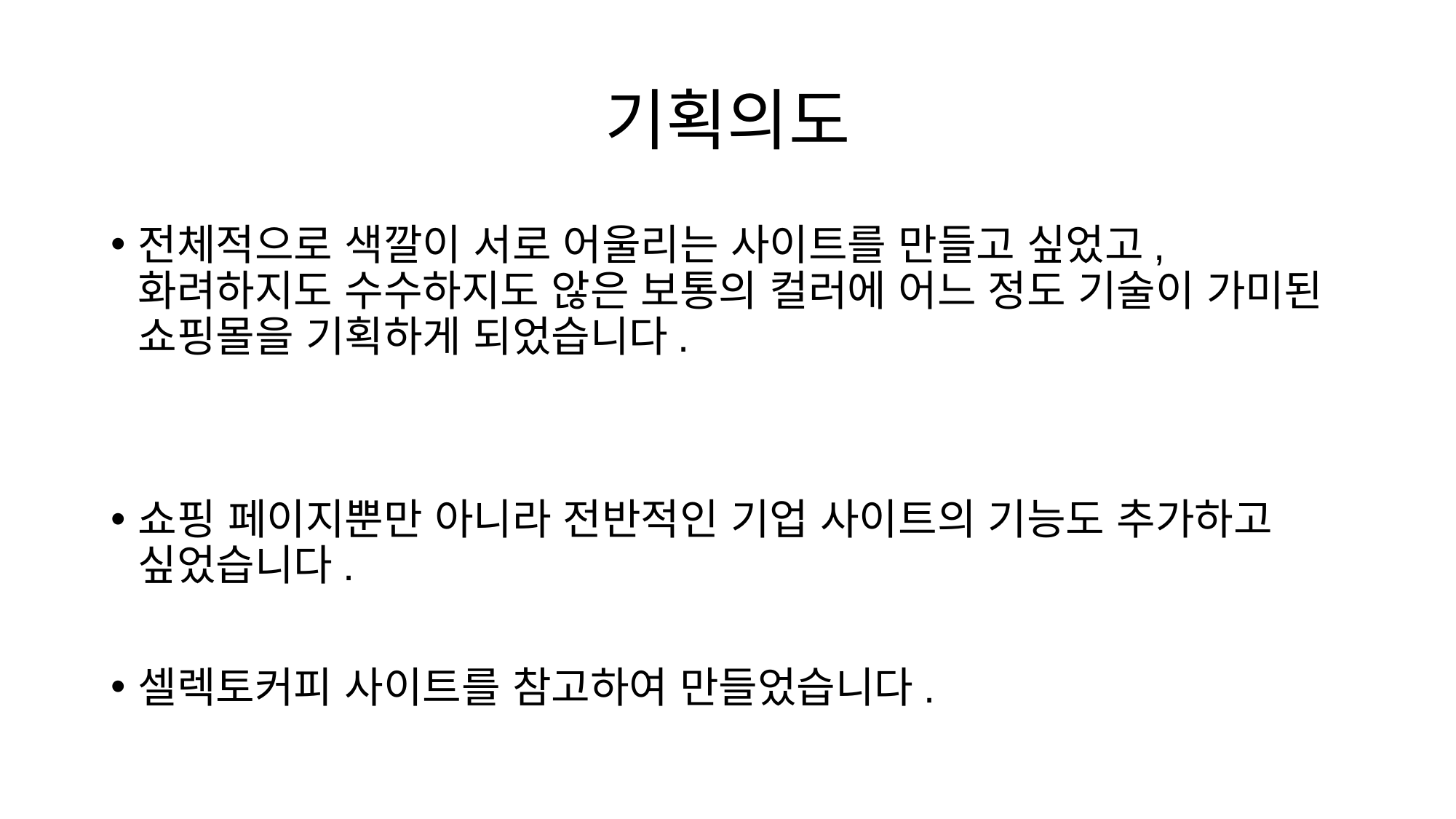

# 기획의도
전체적으로 색깔이 서로 어울리는 사이트를 만들고 싶었고, 화려하지도 수수하지도 않은 보통의 컬러에 어느 정도 기술이 가미된 쇼핑몰을 기획하게 되었습니다.

쇼핑 페이지뿐만 아니라 전반적인 기업 사이트의 기능도 추가하고 싶었습니다.

셀렉토커피 사이트를 참고하여 만들었습니다.